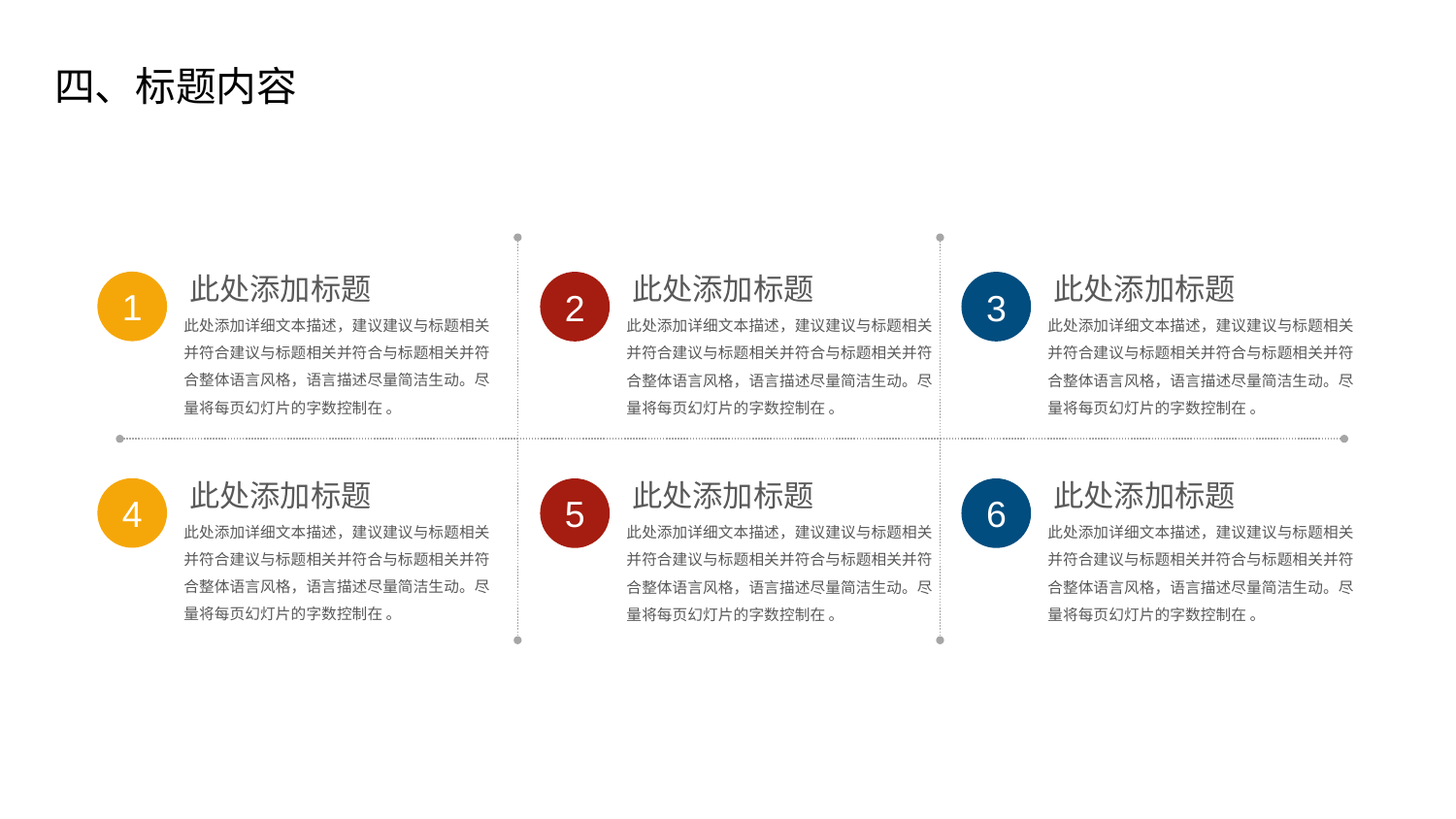

四、标题内容
此处添加标题
此处添加详细文本描述，建议建议与标题相关并符合建议与标题相关并符合与标题相关并符合整体语言风格，语言描述尽量简洁生动。尽量将每页幻灯片的字数控制在 。
此处添加标题
此处添加详细文本描述，建议建议与标题相关并符合建议与标题相关并符合与标题相关并符合整体语言风格，语言描述尽量简洁生动。尽量将每页幻灯片的字数控制在 。
此处添加标题
此处添加详细文本描述，建议建议与标题相关并符合建议与标题相关并符合与标题相关并符合整体语言风格，语言描述尽量简洁生动。尽量将每页幻灯片的字数控制在 。
1
2
3
此处添加标题
此处添加详细文本描述，建议建议与标题相关并符合建议与标题相关并符合与标题相关并符合整体语言风格，语言描述尽量简洁生动。尽量将每页幻灯片的字数控制在 。
此处添加标题
此处添加详细文本描述，建议建议与标题相关并符合建议与标题相关并符合与标题相关并符合整体语言风格，语言描述尽量简洁生动。尽量将每页幻灯片的字数控制在 。
此处添加标题
此处添加详细文本描述，建议建议与标题相关并符合建议与标题相关并符合与标题相关并符合整体语言风格，语言描述尽量简洁生动。尽量将每页幻灯片的字数控制在 。
4
5
6